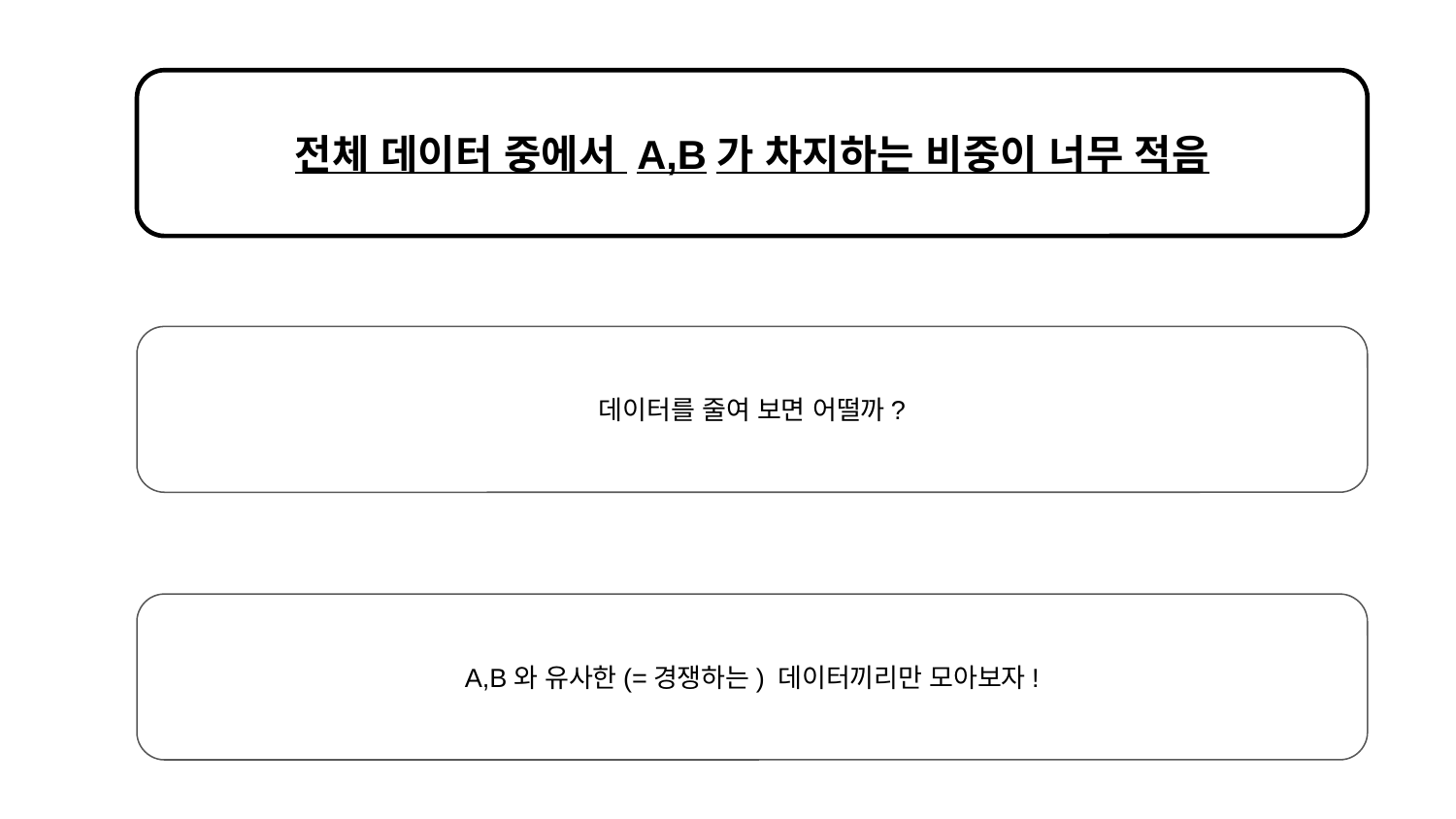

전체 데이터 중에서 A,B가 차지하는 비중이 너무 적음

데이터를 줄여 보면 어떨까?
A,B와 유사한(=경쟁하는) 데이터끼리만 모아보자!